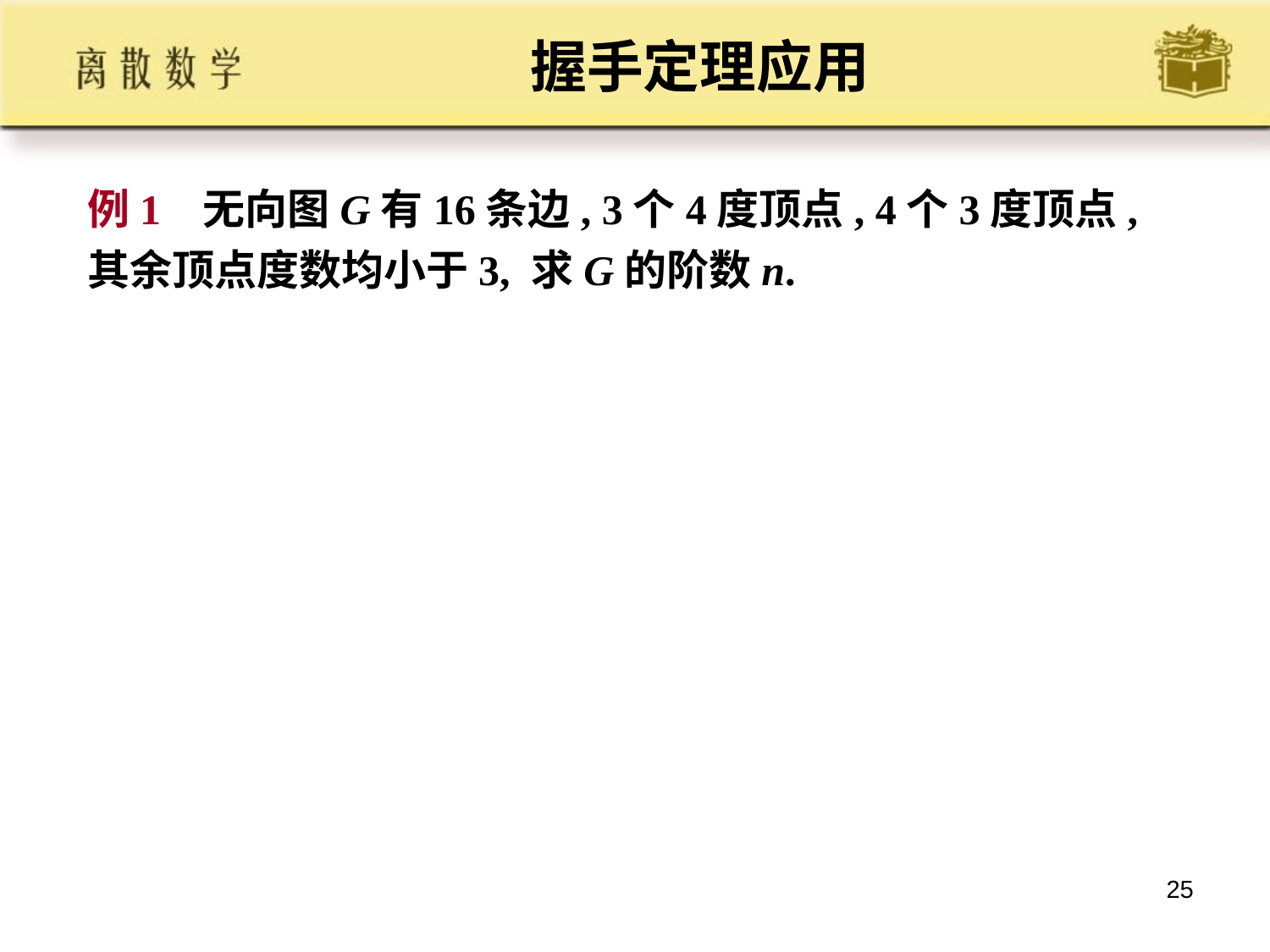

握手定理应用
例1   无向图G有16条边, 3个4度顶点, 4个3度顶点, 其余顶点度数均小于3, 求G的阶数n.
25